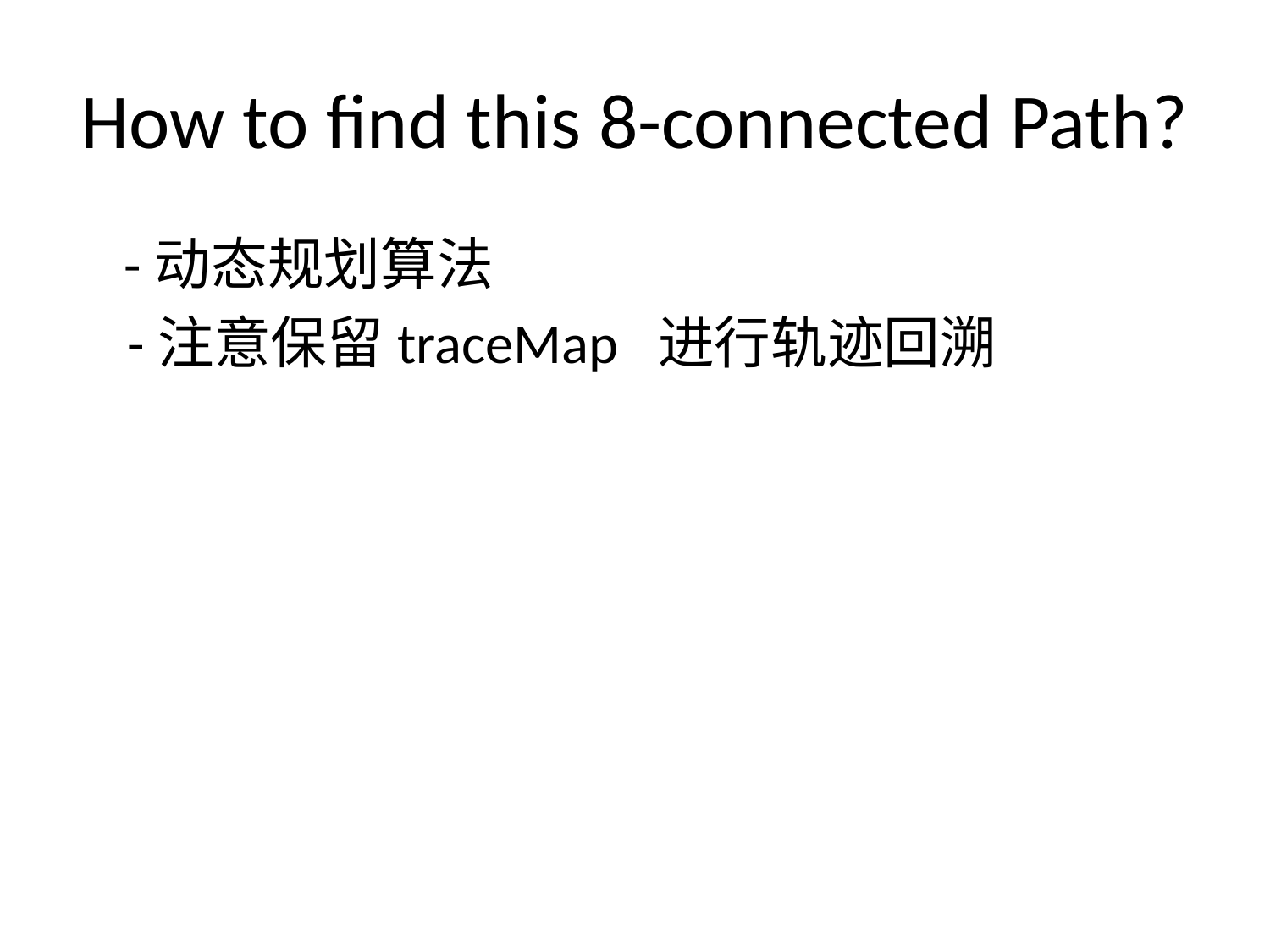

# How to find this 8-connected Path?
	-动态规划算法
    -注意保留traceMap  进行轨迹回溯